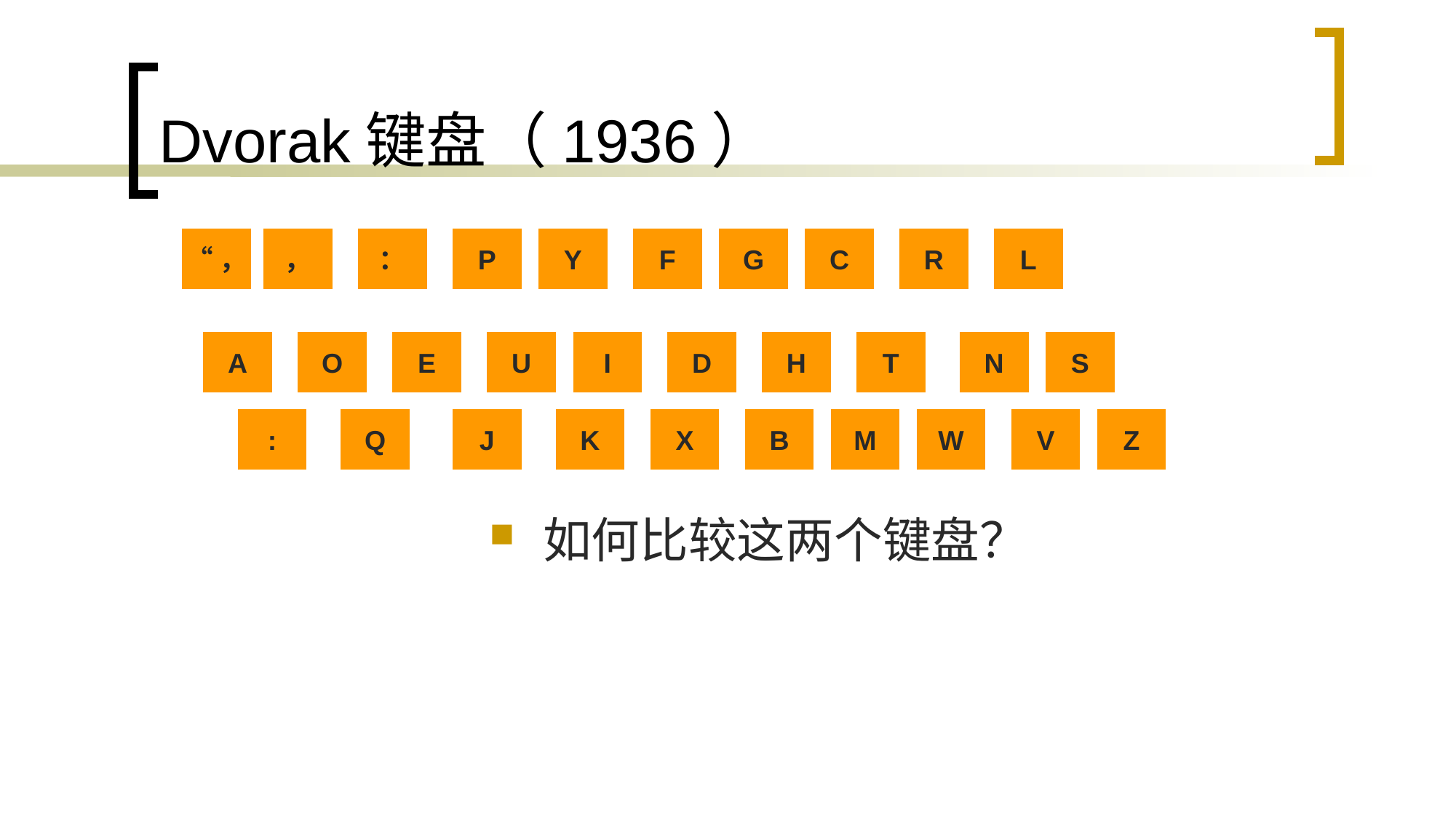

# Dvorak键盘（1936）
“，
，
：
P
Y
F
G
C
R
L
A
O
E
U
I
D
H
T
N
S
:
Q
J
K
X
B
M
W
V
Z
如何比较这两个键盘？